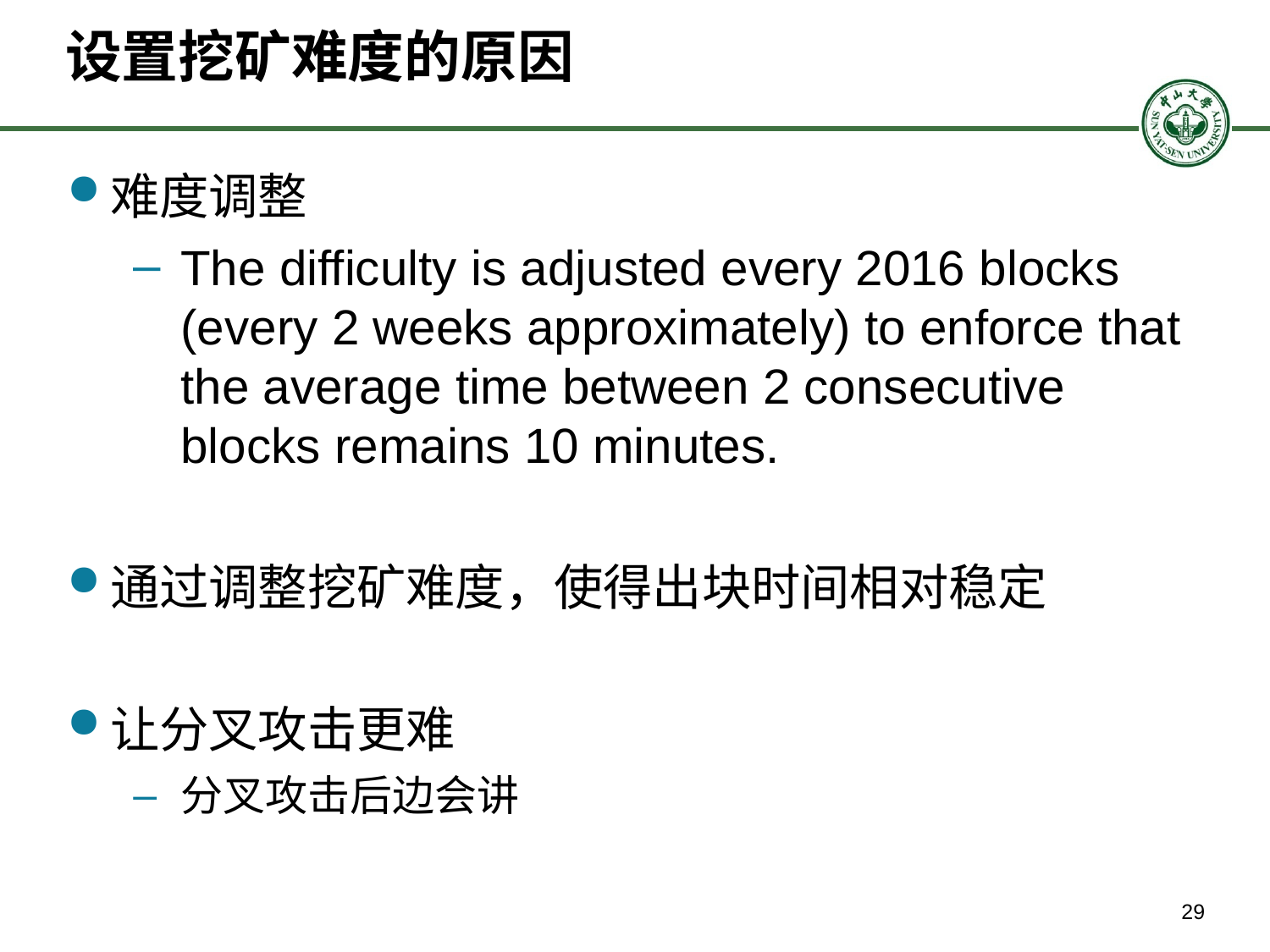

# 设置挖矿难度的原因
难度调整
The difficulty is adjusted every 2016 blocks (every 2 weeks approximately) to enforce that the average time between 2 consecutive blocks remains 10 minutes.

通过调整挖矿难度，使得出块时间相对稳定

让分叉攻击更难
分叉攻击后边会讲